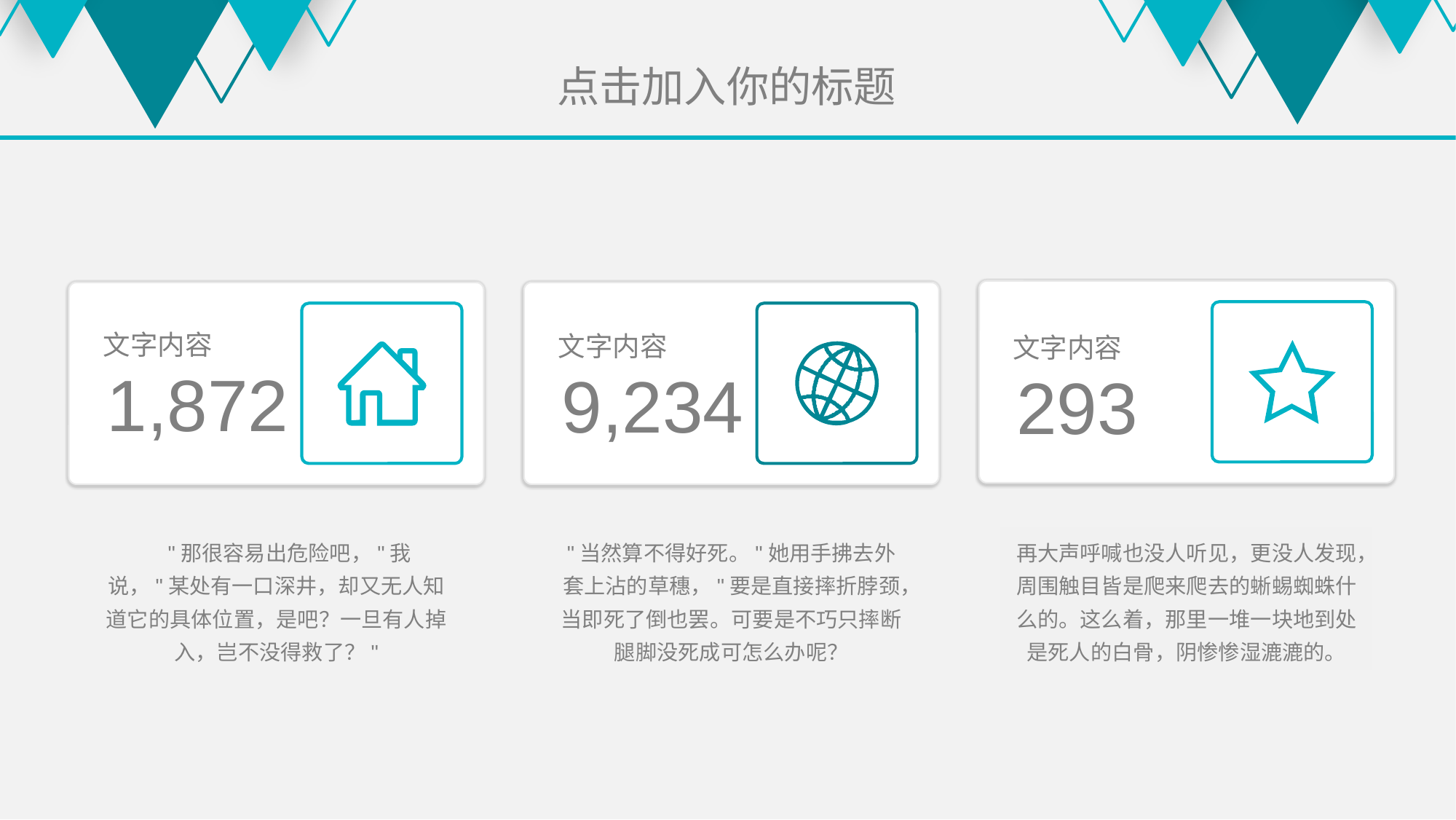

点击加入你的标题

文字内容
293

文字内容
1,872

文字内容
9,234
　"那很容易出危险吧，"我说，"某处有一口深井，却又无人知道它的具体位置，是吧？一旦有人掉入，岂不没得救了？"
"当然算不得好死。"她用手拂去外套上沾的草穗，"要是直接摔折脖颈，当即死了倒也罢。可要是不巧只摔断腿脚没死成可怎么办呢？
再大声呼喊也没人听见，更没人发现，周围触目皆是爬来爬去的蜥蜴蜘蛛什么的。这么着，那里一堆一块地到处是死人的白骨，阴惨惨湿漉漉的。